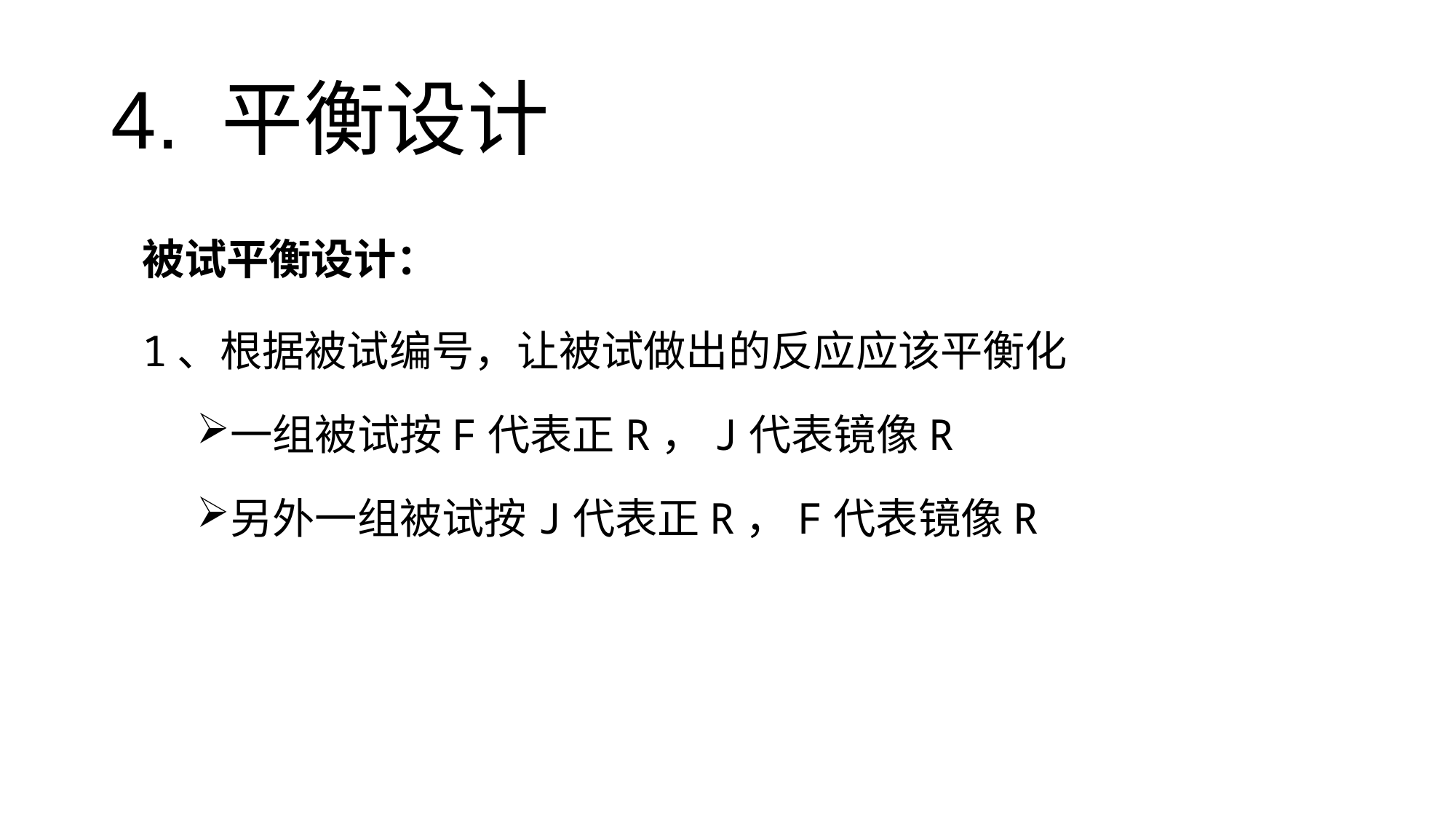

# 4. 平衡设计
被试平衡设计：
1、根据被试编号，让被试做出的反应应该平衡化
一组被试按F代表正R，J代表镜像R
另外一组被试按J代表正R，F代表镜像R